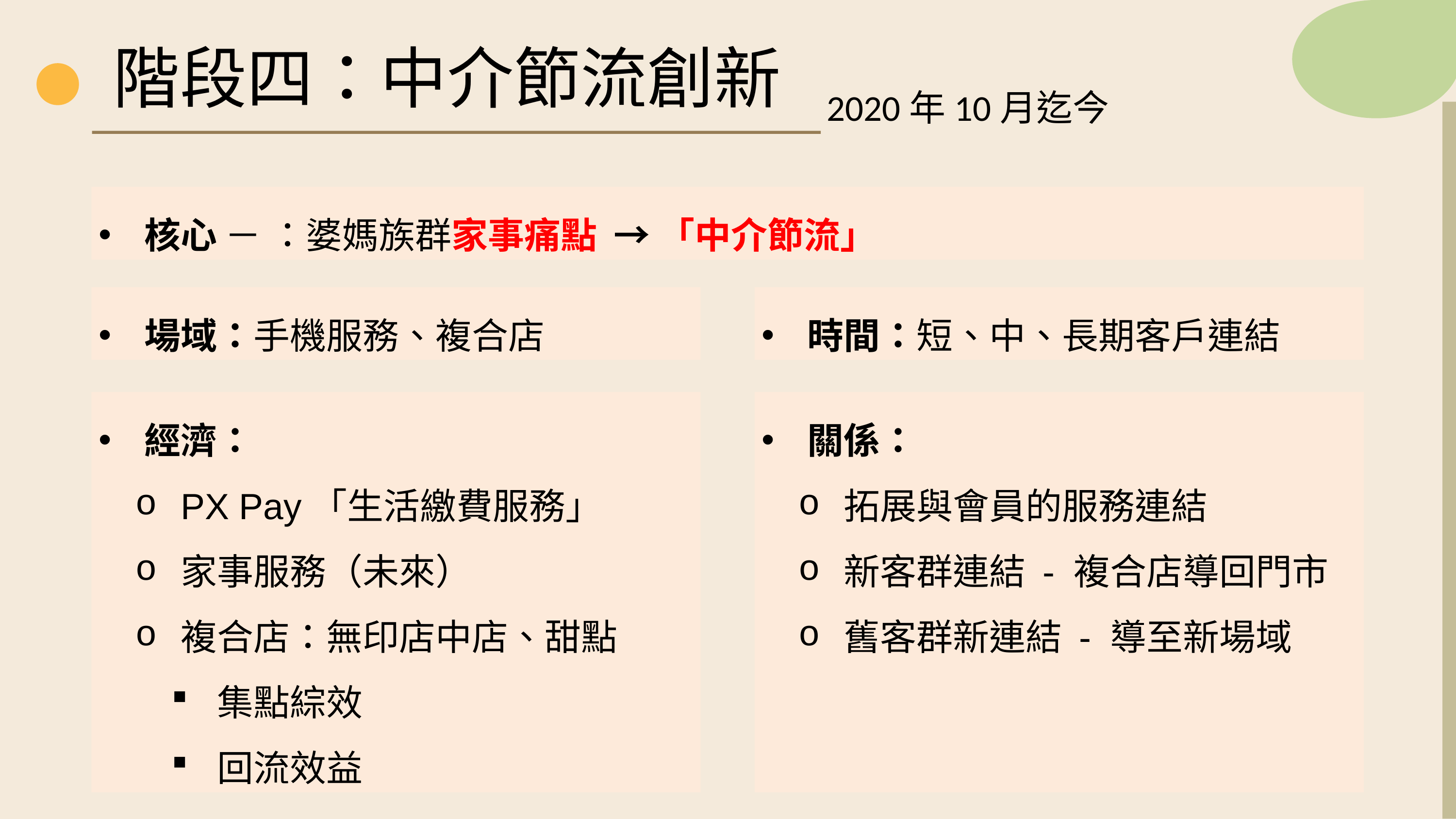

階段四：中介節流創新

2020年10月迄今

核心 － ：婆媽族群家事痛點  → 「中介節流」
場域：手機服務、複合店
時間：短、中、長期客戶連結
經濟：
PX Pay「生活繳費服務」
家事服務（未來）
複合店：無印店中店、甜點
集點綜效
回流效益
關係：
拓展與會員的服務連結
新客群連結 - 複合店導回門市
舊客群新連結 - 導至新場域